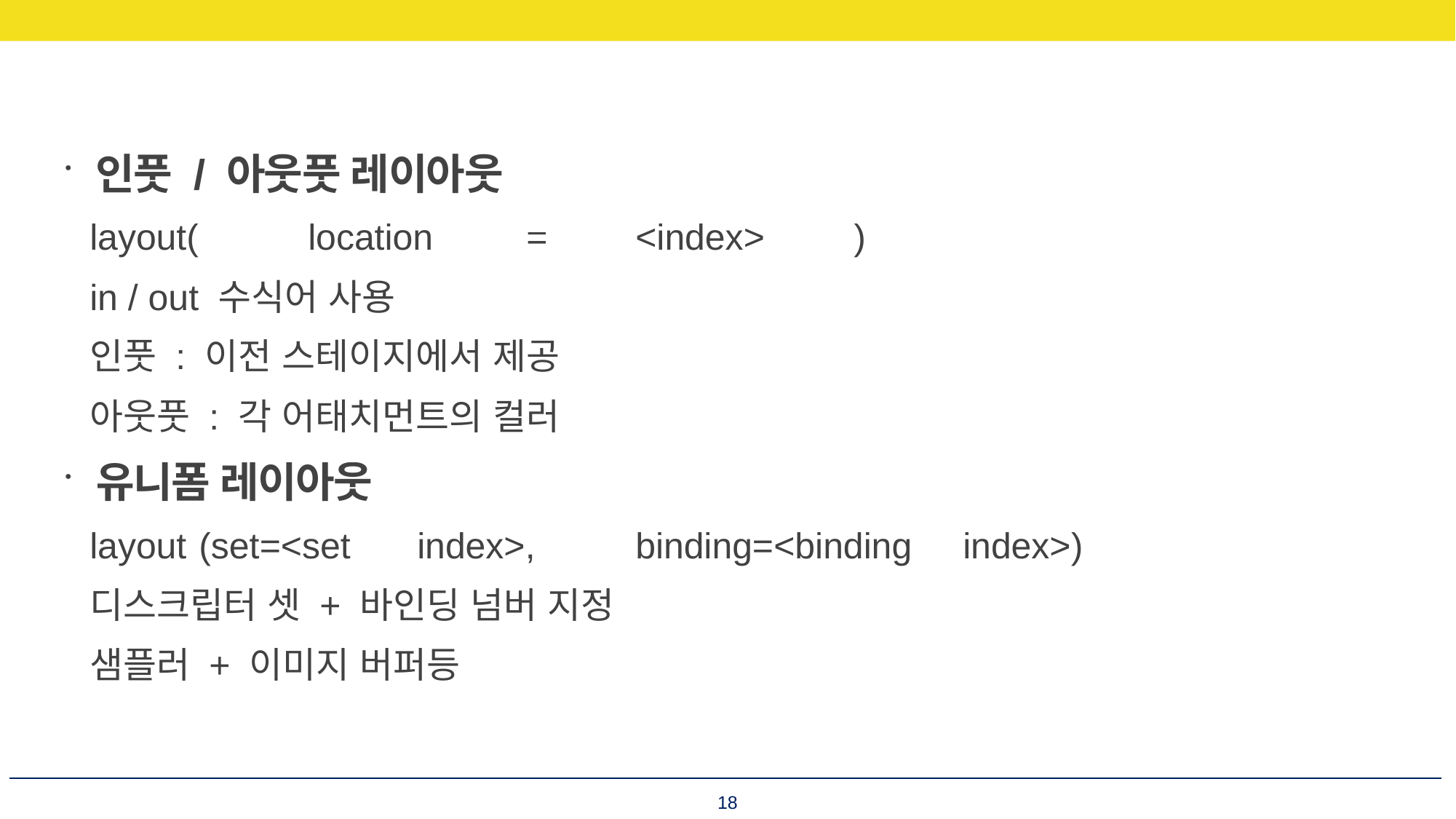

인풋 / 아웃풋 레이아웃
layout(	location	=	<index>	)
in / out 수식어 사용
인풋 : 이전 스테이지에서 제공
아웃풋 : 각 어태치먼트의 컬러
유니폼 레이아웃
layout	(set=<set	index>,	binding=<binding	index>)
디스크립터 셋 + 바인딩 넘버 지정
샘플러 + 이미지 버퍼등
18